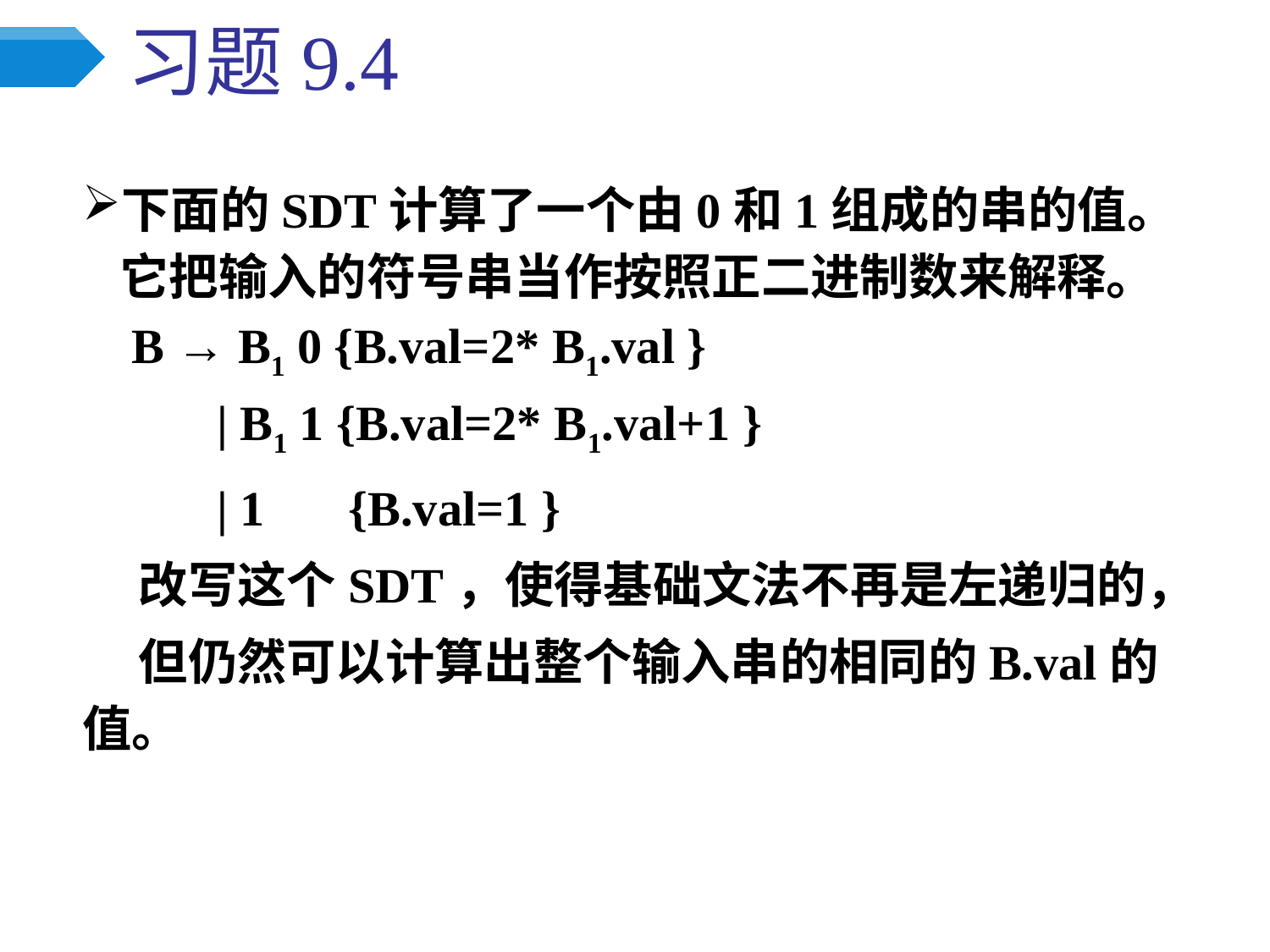

# 习题9.4
下面的SDT计算了一个由0和1组成的串的值。它把输入的符号串当作按照正二进制数来解释。
    B → B1 0 {B.val=2* B1.val }
           | B1 1 {B.val=2* B1.val+1 }
           | 1	 {B.val=1 }
    改写这个SDT，使得基础文法不再是左递归的，
    但仍然可以计算出整个输入串的相同的B.val的值。